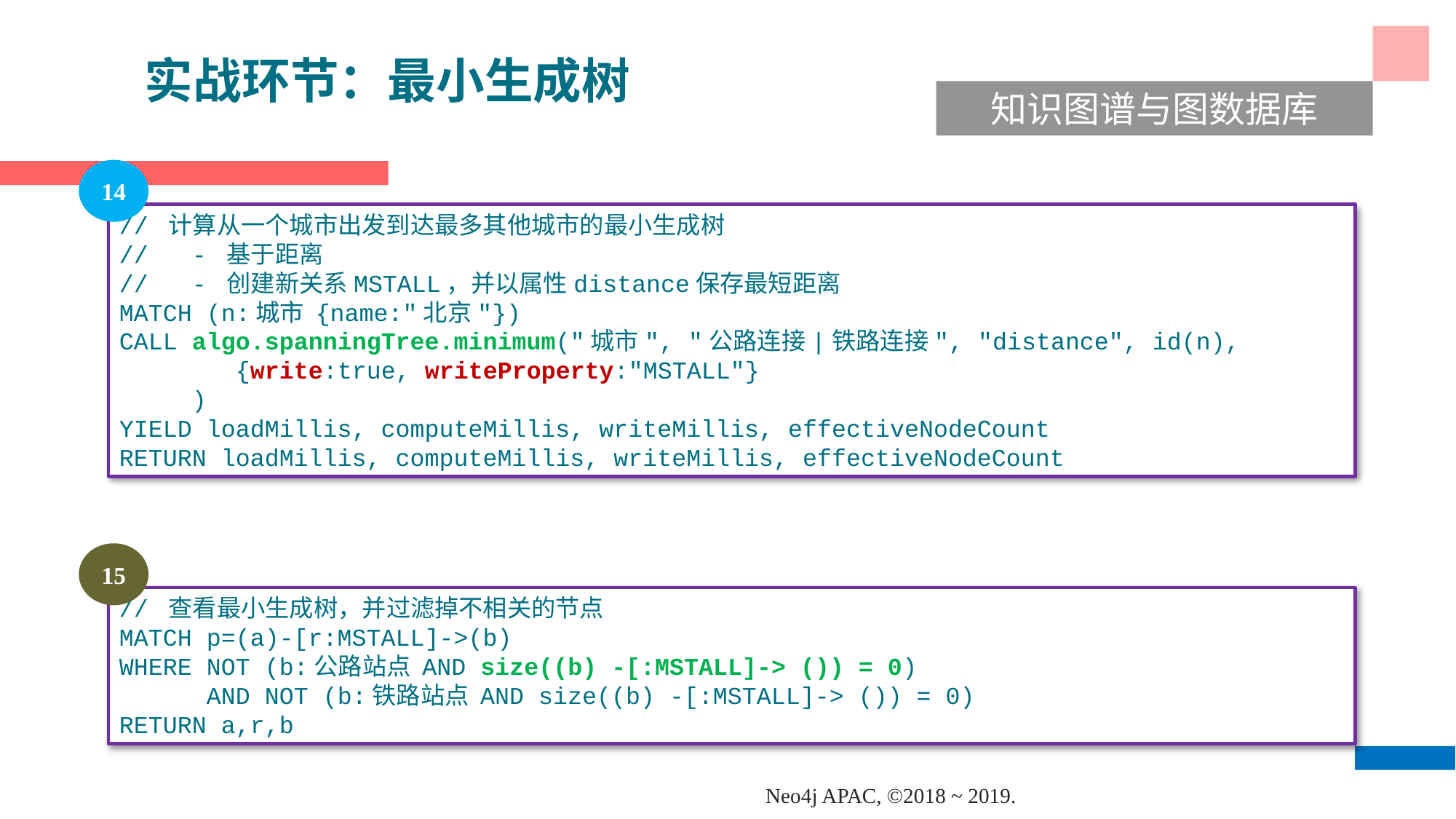

实战环节：最小生成树
知识图谱与图数据库
14
// 计算从一个城市出发到达最多其他城市的最小生成树
//   - 基于距离
//   - 创建新关系MSTALL，并以属性distance保存最短距离
MATCH (n:城市 {name:"北京"})
CALL algo.spanningTree.minimum("城市", "公路连接|铁路连接", "distance", id(n),
        {write:true, writeProperty:"MSTALL"}
     )
YIELD loadMillis, computeMillis, writeMillis, effectiveNodeCount
RETURN loadMillis, computeMillis, writeMillis, effectiveNodeCount
15
// 查看最小生成树，并过滤掉不相关的节点
MATCH p=(a)-[r:MSTALL]->(b)
WHERE NOT (b:公路站点 AND size((b) -[:MSTALL]-> ()) = 0)
      AND NOT (b:铁路站点 AND size((b) -[:MSTALL]-> ()) = 0)
RETURN a,r,b